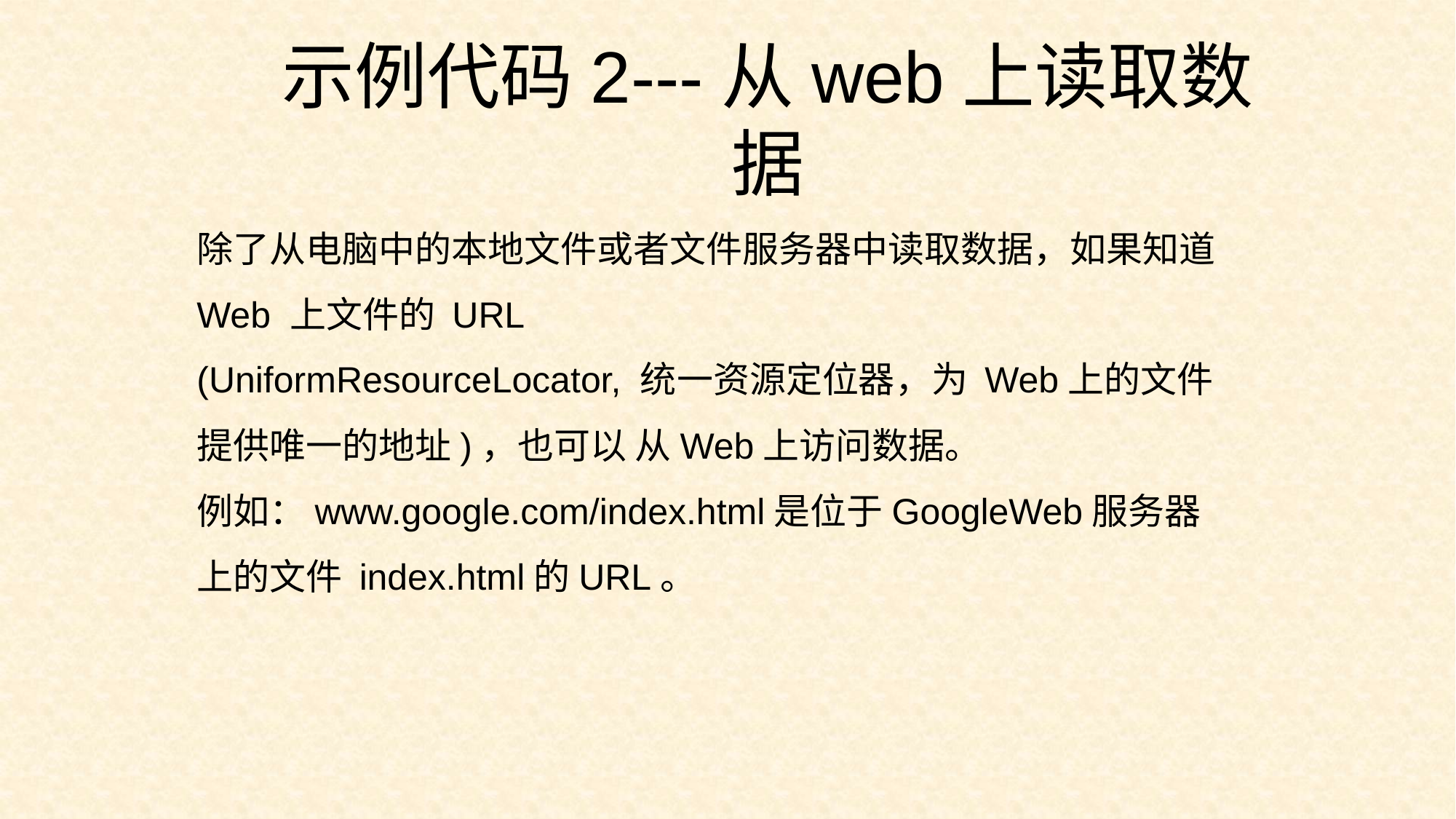

示例代码2---从web上读取数据
除了从电脑中的本地文件或者文件服务器中读取数据，如果知道 Web 上文件的 URL
(UniformResourceLocator, 统一资源定位器，为 Web上的文件提供唯一的地址)，也可以 从Web上访问数据。
例如：www.google.com/index.html是位于GoogleWeb服务器上的文件 index.html的URL。